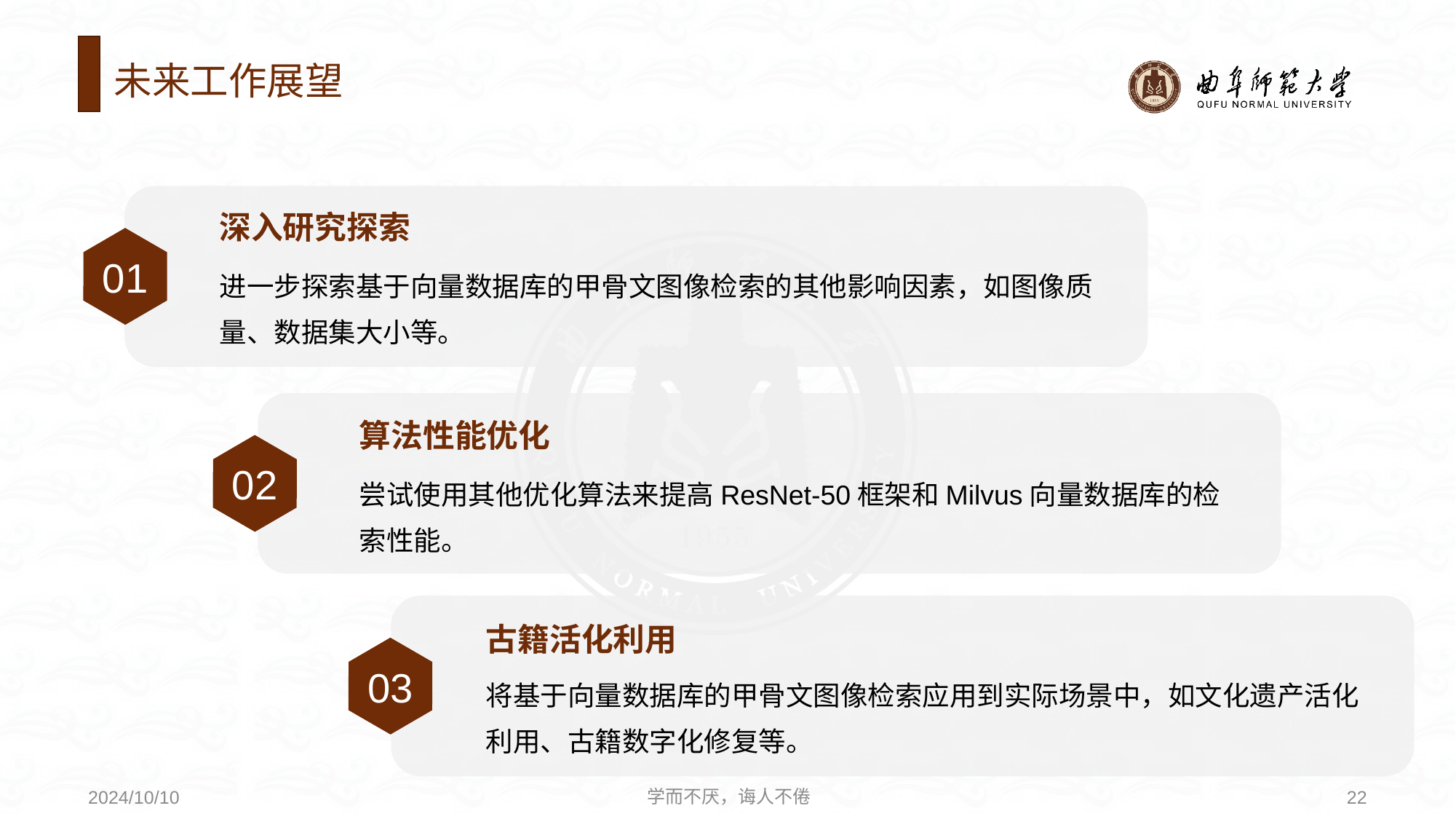

# 未来工作展望

深入研究探索

01
进一步探索基于向量数据库的甲骨文图像检索的其他影响因素，如图像质量、数据集大小等。

算法性能优化

02
尝试使用其他优化算法来提高ResNet-50框架和Milvus向量数据库的检索性能。

古籍活化利用

03
将基于向量数据库的甲骨文图像检索应用到实际场景中，如文化遗产活化利用、古籍数字化修复等。
学而不厌，诲人不倦
22
2024/10/10